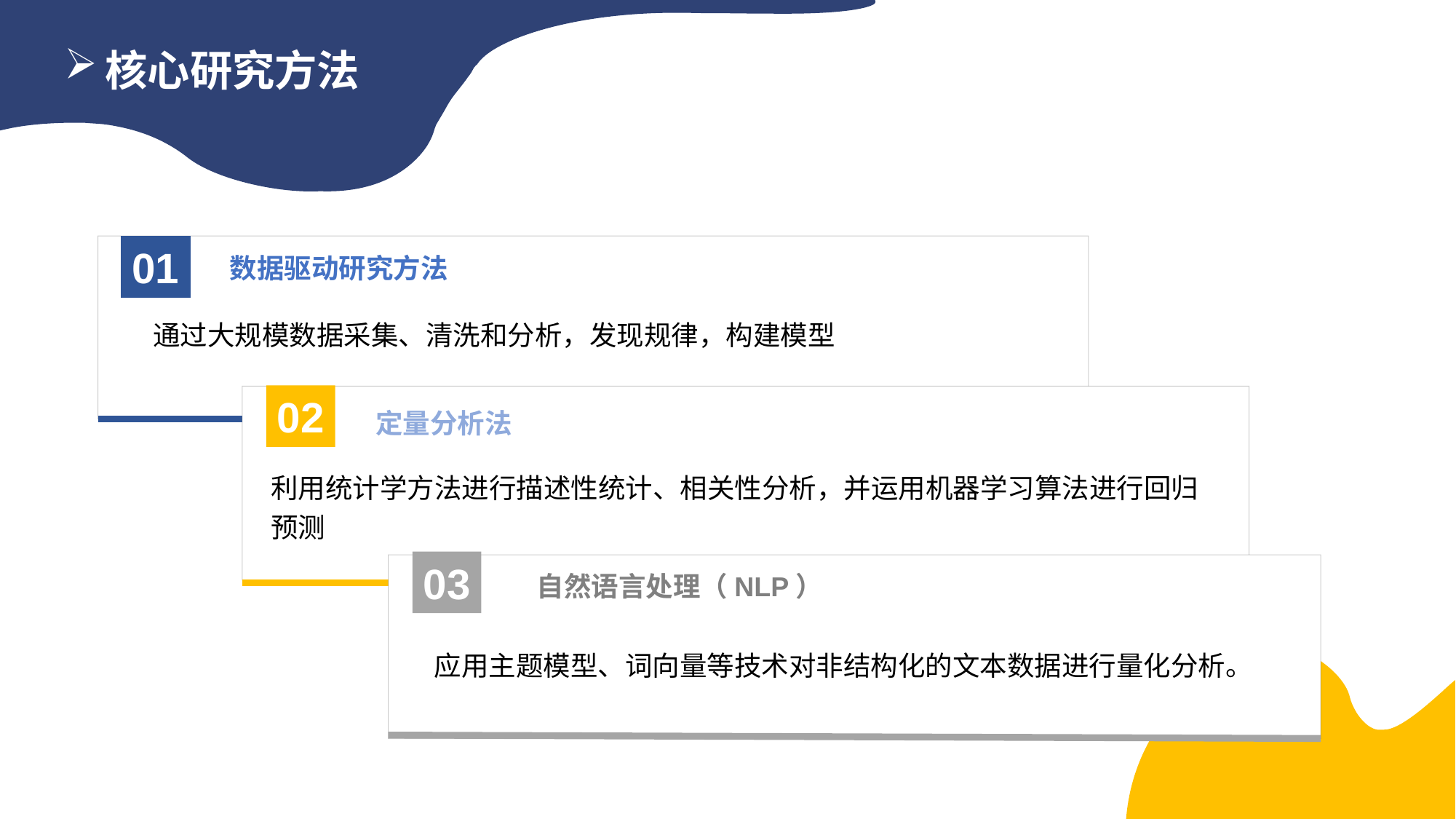

核心研究方法
数据驱动研究方法
01

通过大规模数据采集、清洗和分析，发现规律，构建模型
02

定量分析法
利用统计学方法进行描述性统计、相关性分析，并运用机器学习算法进行回归预测
03

自然语言处理（NLP）
应用主题模型、词向量等技术对非结构化的文本数据进行量化分析。
应用主题模型、词向量等技术对非结构化的文本数据进行量化分析。